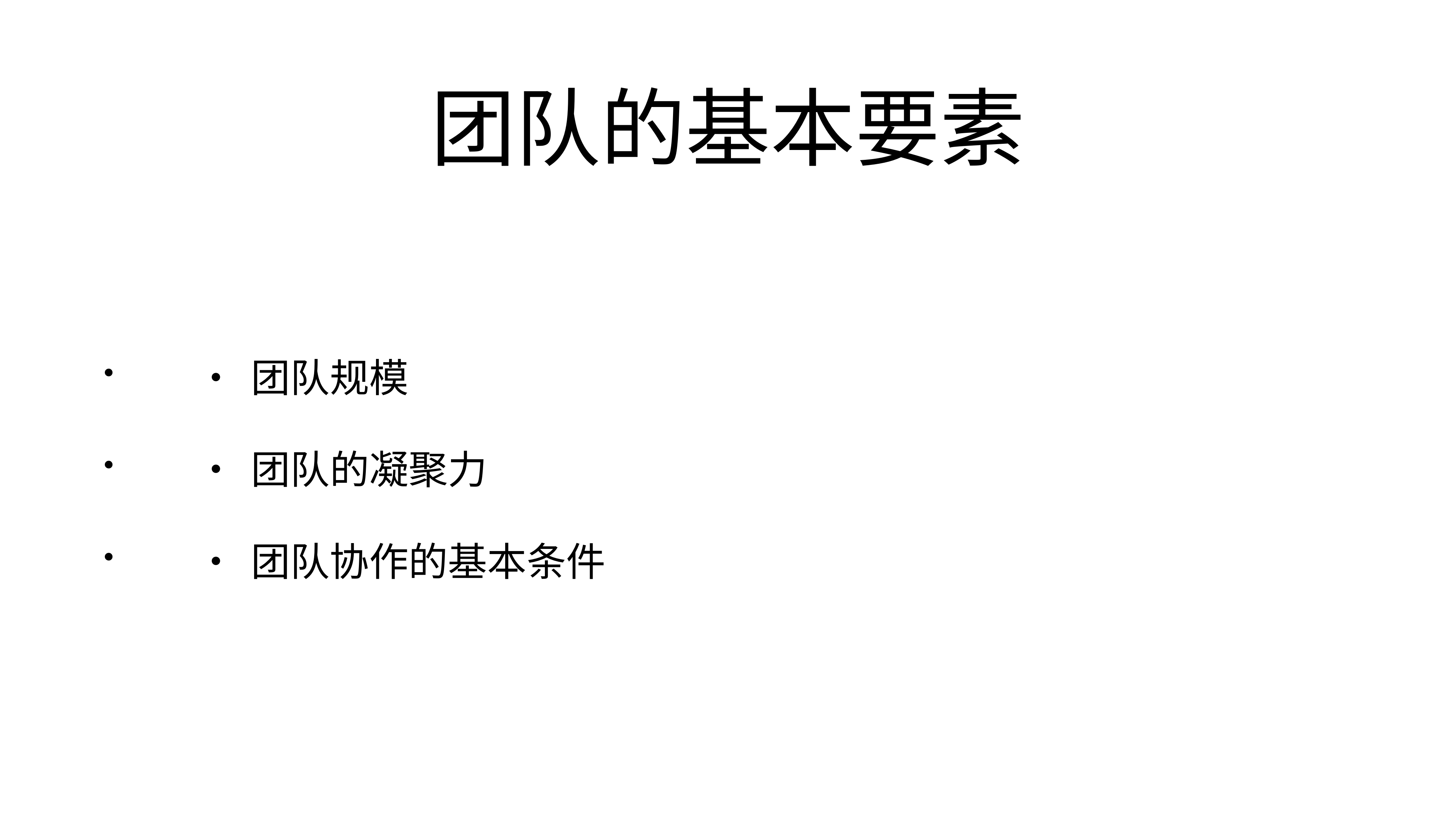

# 团队的基本要素
	•	团队规模
	•	团队的凝聚力
	•	团队协作的基本条件